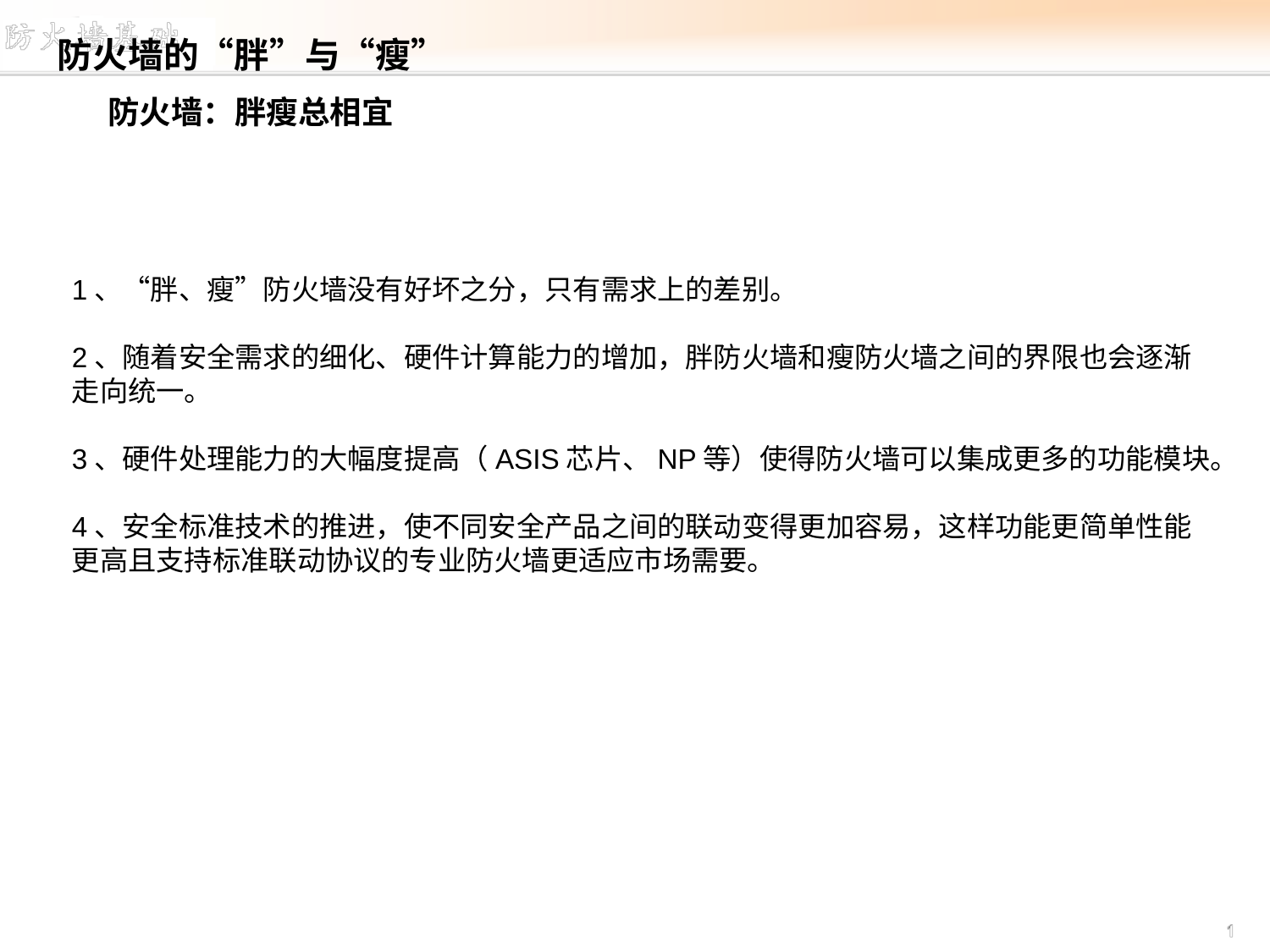

防火墙的“胖”与“瘦”
# 防火墙：胖瘦总相宜
1、“胖、瘦”防火墙没有好坏之分，只有需求上的差别。

2、随着安全需求的细化、硬件计算能力的增加，胖防火墙和瘦防火墙之间的界限也会逐渐
走向统一。

3、硬件处理能力的大幅度提高（ASIS芯片、NP等）使得防火墙可以集成更多的功能模块。

4、安全标准技术的推进，使不同安全产品之间的联动变得更加容易，这样功能更简单性能
更高且支持标准联动协议的专业防火墙更适应市场需要。